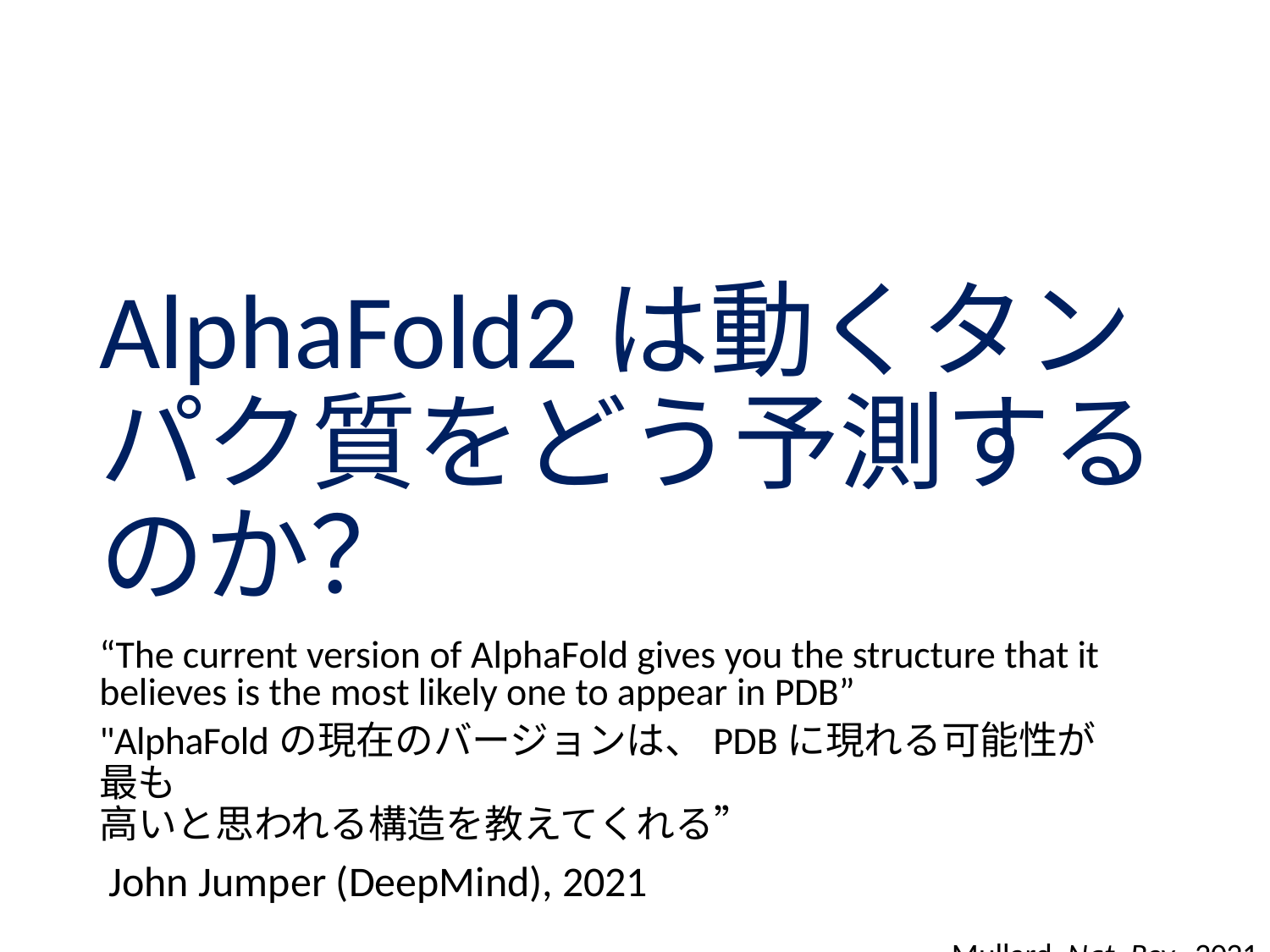

# AlphaFold2は動くタンパク質をどう予測するのか？
“The current version of AlphaFold gives you the structure that it believes is the most likely one to appear in PDB”
"AlphaFoldの現在のバージョンは、PDBに現れる可能性が最も
⾼いと思われる構造を教えてくれる”
John Jumper (DeepMind), 2021
Mullard, Nat. Rev., 2021